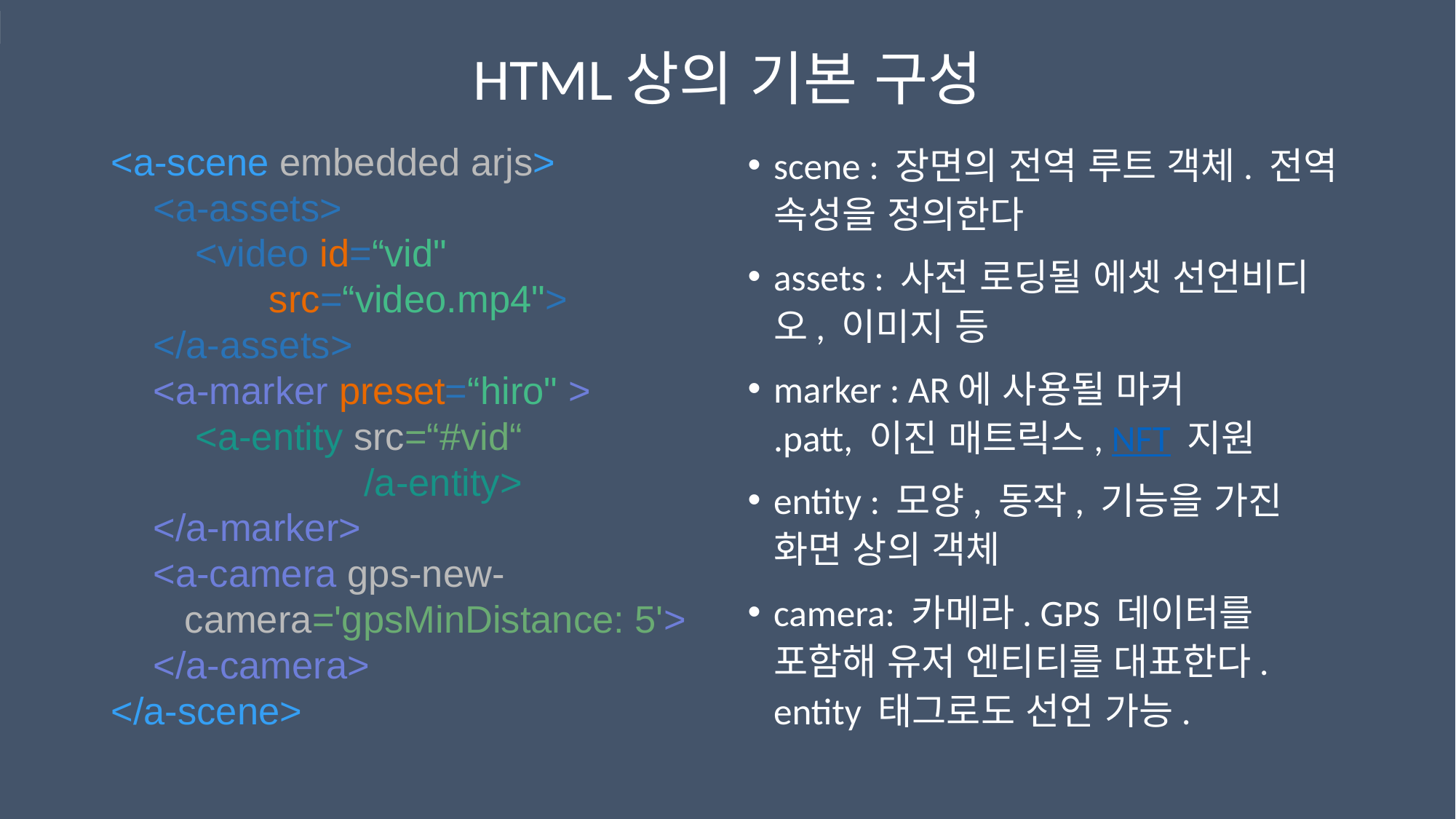

# HTML상의 기본 구성
<a-scene embedded arjs>
    <a-assets>
        <video id=“vid"
               src=“video.mp4">
    </a-assets>
    <a-marker preset=“hiro" >
        <a-entity src=“#vid“
                        /a-entity>
    </a-marker>
    <a-camera gps-new-
       camera='gpsMinDistance: 5'>
    </a-camera>
</a-scene>
scene : 장면의 전역 루트 객체. 전역 속성을 정의한다
assets : 사전 로딩될 에셋 선언비디오, 이미지 등
marker : AR에 사용될 마커
.patt, 이진 매트릭스, NFT 지원
entity : 모양, 동작, 기능을 가진 화면 상의 객체
camera: 카메라. GPS 데이터를 포함해 유저 엔티티를 대표한다. entity 태그로도 선언 가능.